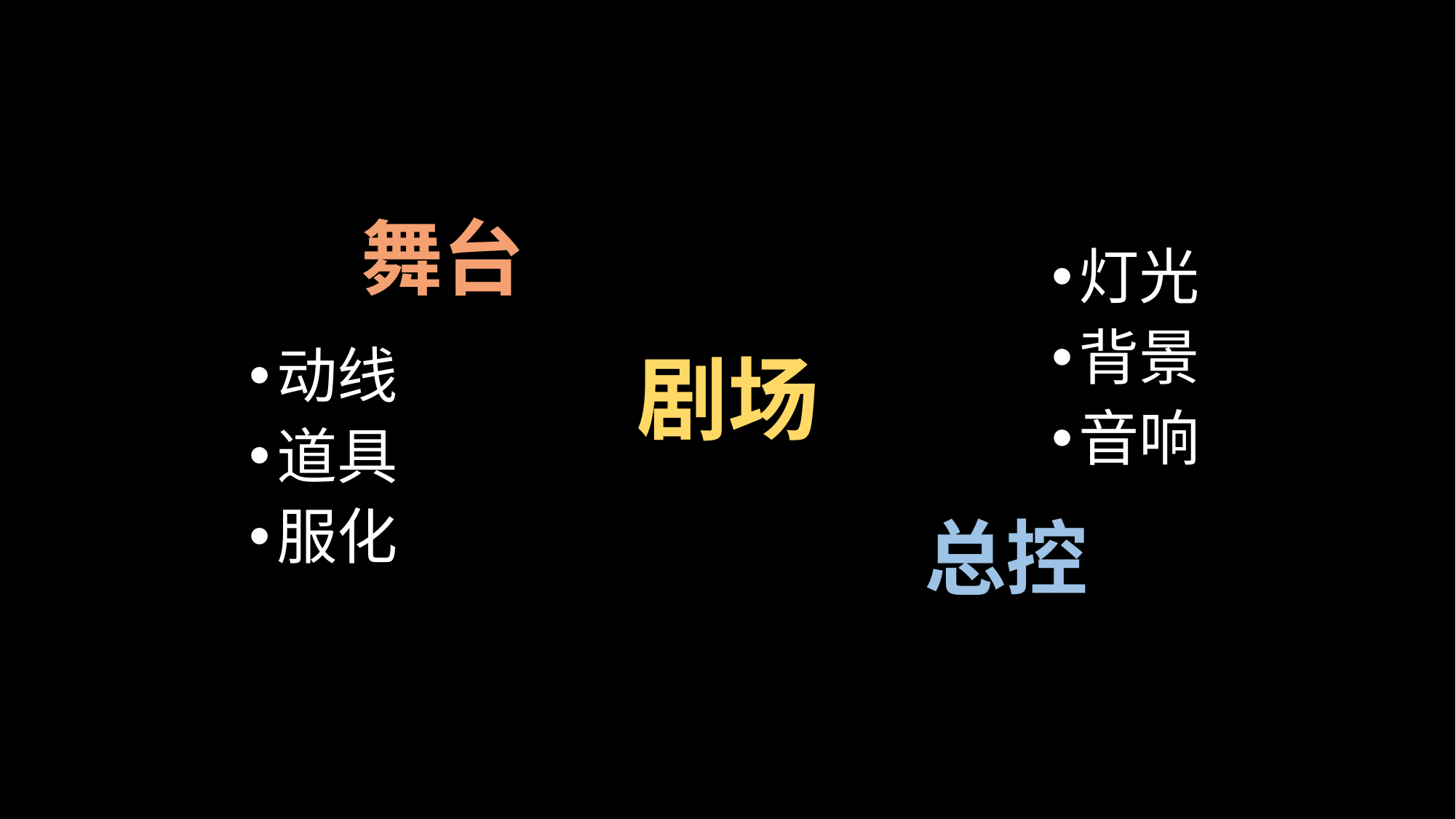

舞台
灯光
背景
音响
动线
道具
服化
剧场
总控